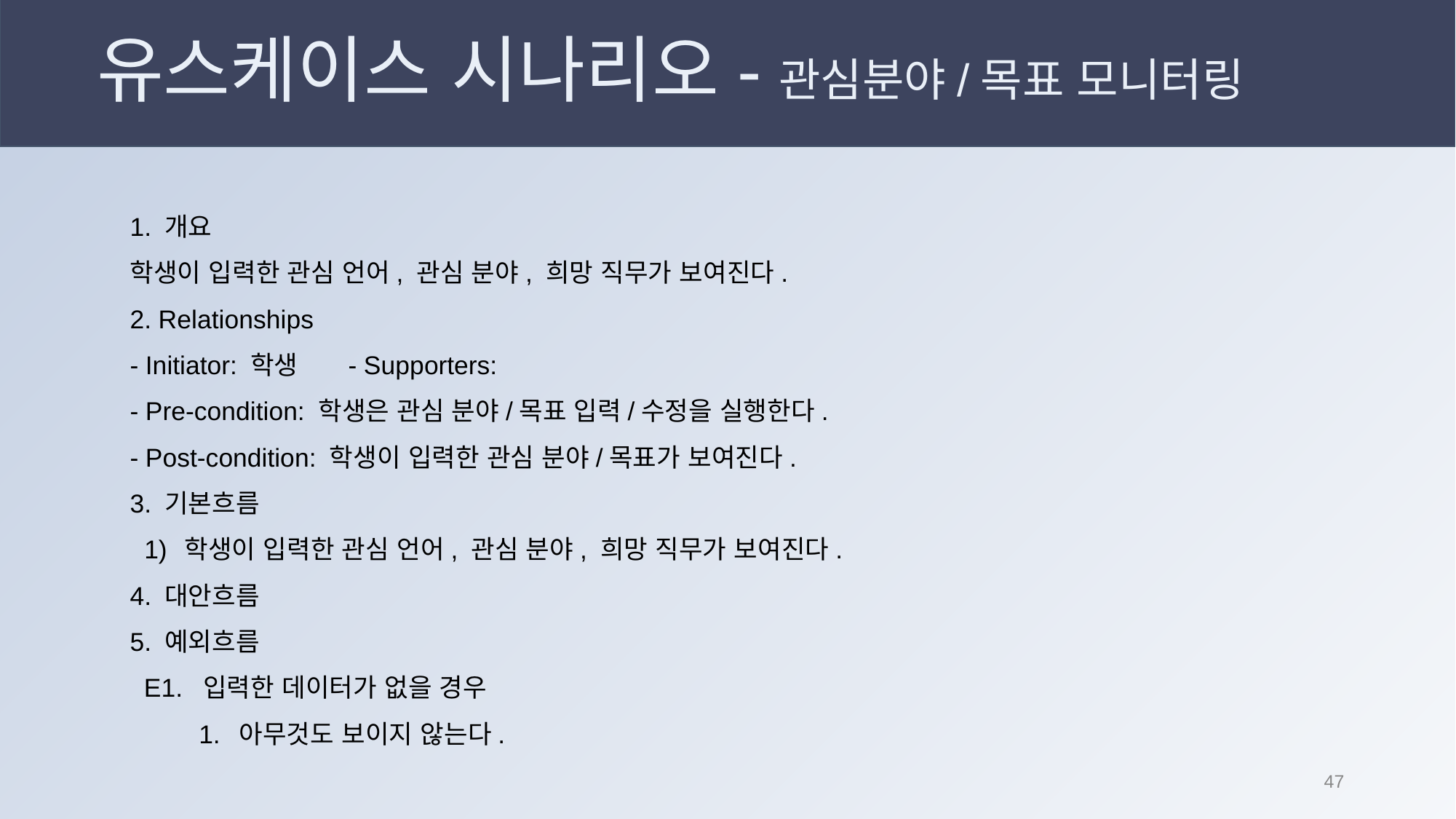

# 유스케이스 시나리오-관심분야/목표 모니터링

1. 개요
학생이 입력한 관심 언어, 관심 분야, 희망 직무가 보여진다.
2. Relationships
- Initiator: 학생	- Supporters:
- Pre-condition: 학생은 관심 분야/목표 입력/수정을 실행한다.
- Post-condition: 학생이 입력한 관심 분야/목표가 보여진다.
3. 기본흐름
학생이 입력한 관심 언어, 관심 분야, 희망 직무가 보여진다.
4. 대안흐름
5. 예외흐름
  E1.  입력한 데이터가 없을 경우
아무것도 보이지 않는다.

47